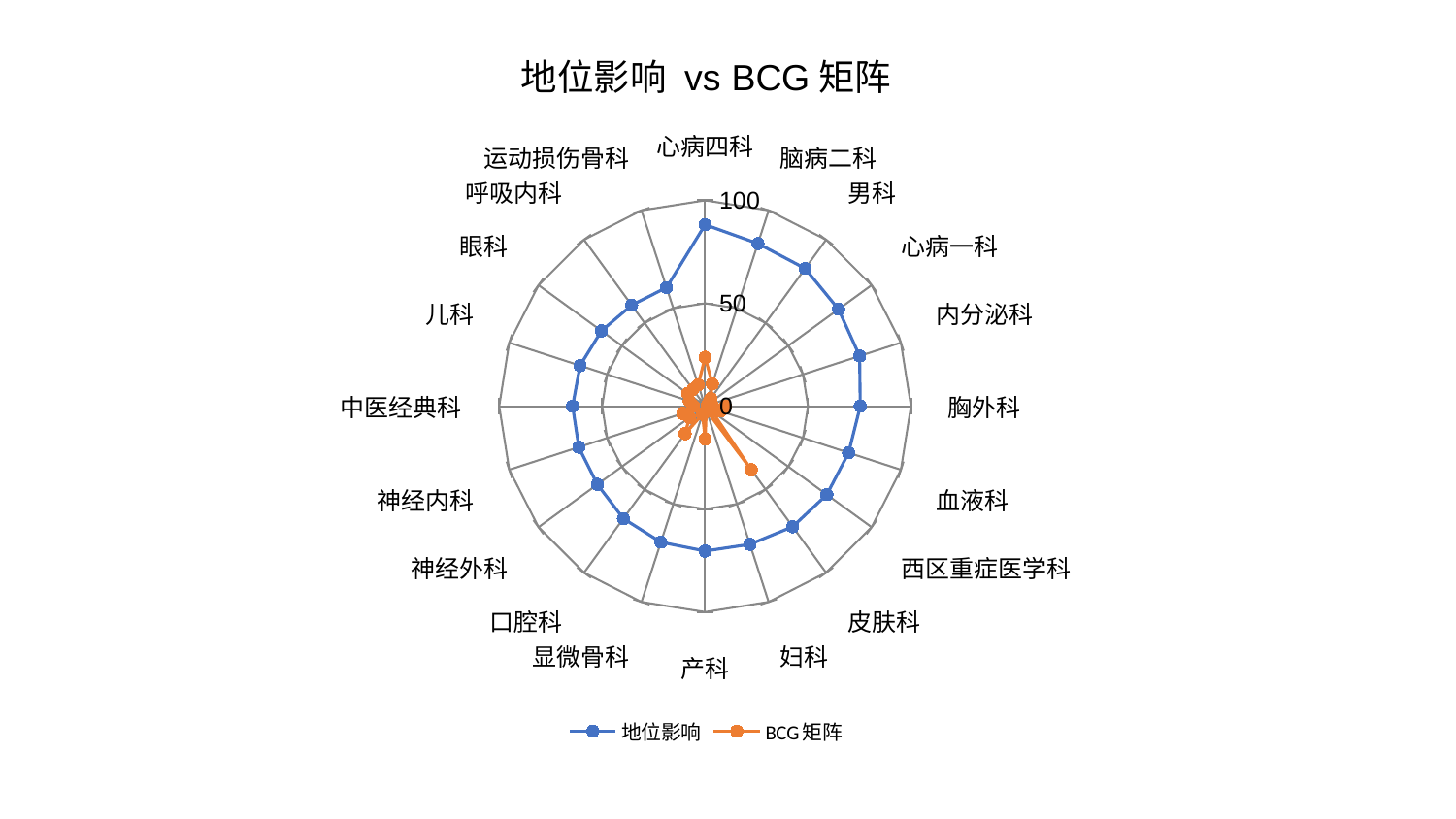

### Chart: 地位影响 vs BCG矩阵

| Category | 地位影响 | BCG矩阵 |
|---|---|---|
| 心病四科 | 88.16893135734323 | 23.799894053051265 |
| 脑病二科 | 83.09876777430446 | 11.410423775125997 |
| 男科 | 82.69154261295058 | 4.588437613709868 |
| 心病一科 | 80.121541494692 | 1.6198872153100827 |
| 内分泌科 | 78.93632230109223 | 3.269185945706933 |
| 胸外科 | 75.36326327219119 | 9.845195787753951 |
| 血液科 | 73.30108650352695 | 7.742554909033779 |
| 西区重症医学科 | 73.1184313698493 | 4.141843305857364 |
| 皮肤科 | 72.38361422199817 | 38.2013523061798 |
| 妇科 | 70.57518122168437 | 1.9686672164130499 |
| 产科 | 70.39604983380335 | 15.941122256457627 |
| 显微骨科 | 69.47061884236743 | 4.134461656455562 |
| 口腔科 | 67.50523488721305 | 16.519210777592736 |
| 神经外科 | 64.66461815265895 | 9.358718322153461 |
| 神经内科 | 64.50176740668175 | 11.376954689736792 |
| 中医经典科 | 64.35879471999772 | 5.565430340305655 |
| 儿科 | 63.85599234232848 | 8.057673539955758 |
| 眼科 | 62.24997901669644 | 10.380991101953313 |
| 呼吸内科 | 60.67274514797297 | 10.11795230927706 |
| 运动损伤骨科 | 60.6152167532743 | 10.852605838041976 |
101